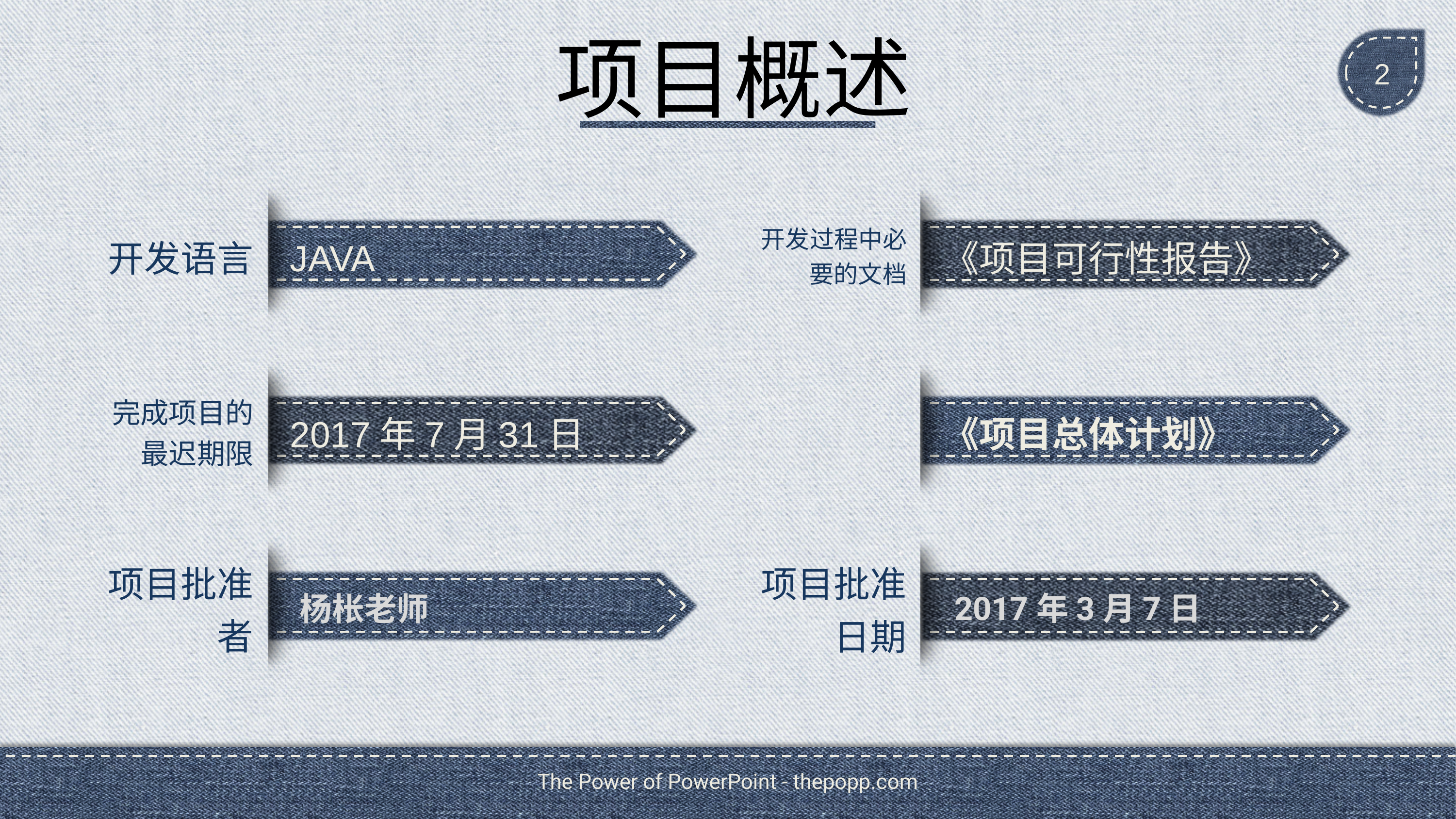

# 项目概述
2
JAVA
开发语言
《项目可行性报告》
开发过程中必要的文档
2017年7月31日
完成项目的最迟期限
《项目总体计划》
项目批准者
项目批准日期
2017年3月7日
杨枨老师
The Power of PowerPoint - thepopp.com